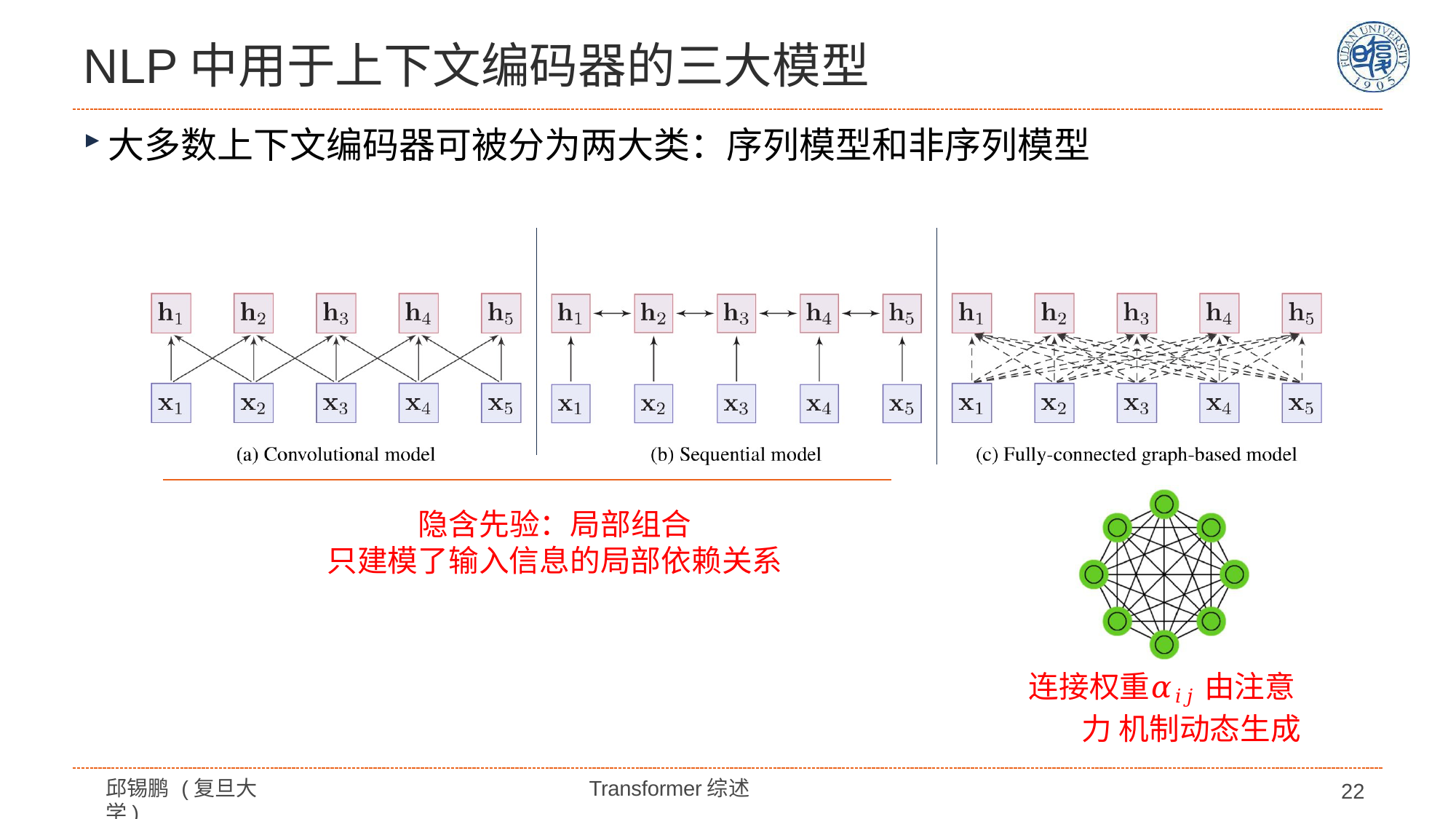

# NLP中用于上下文编码器的三大模型
大多数上下文编码器可被分为两大类：序列模型和非序列模型

隐含先验：局部组合
只建模了输入信息的局部依赖关系
连接权重𝛼𝑖𝑗 由注意力 机制动态生成
邱锡鹏 (复旦大学)
Transformer综述
22